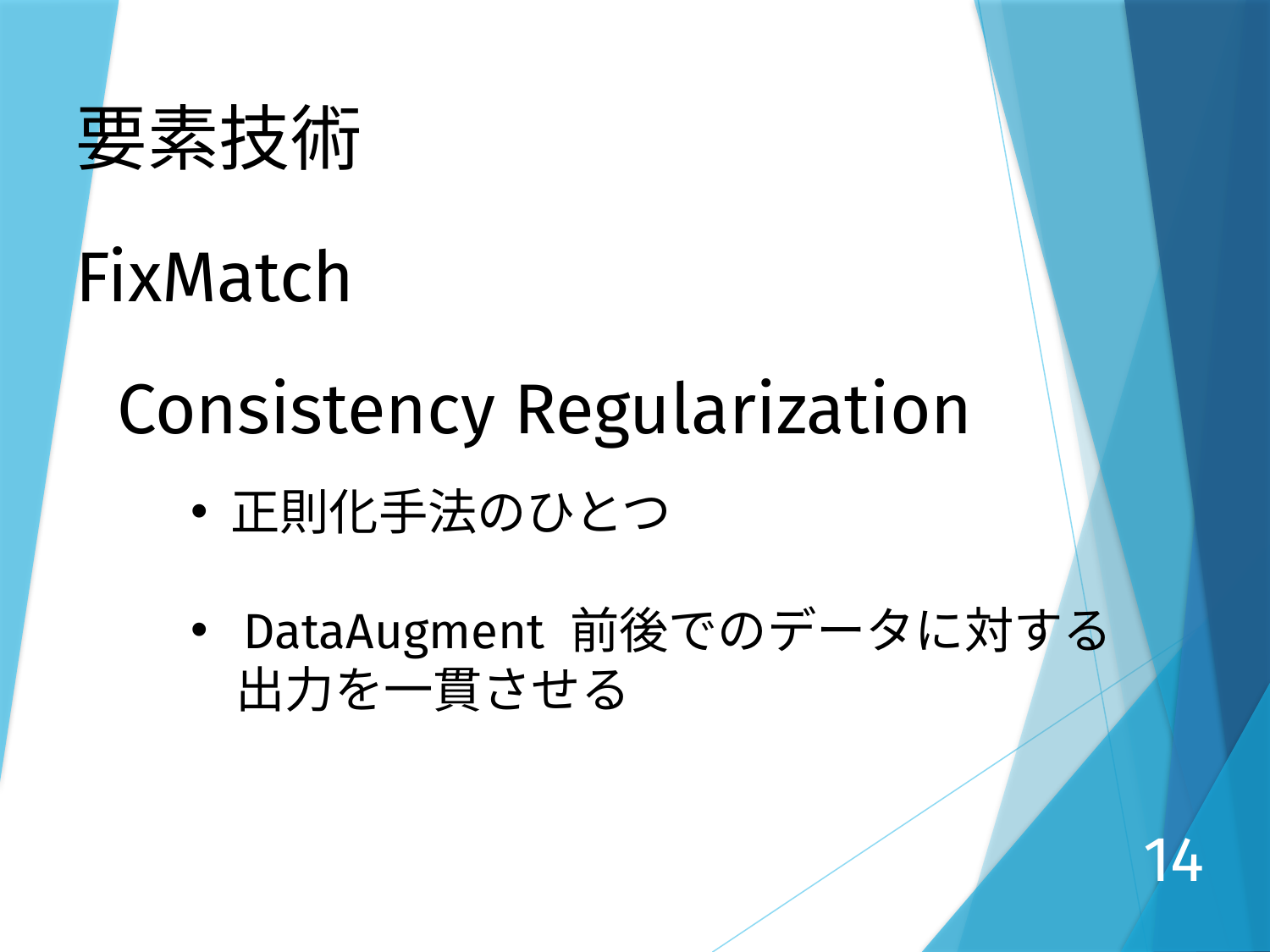

要素技術
FixMatch

Consistency Regularization
正則化手法のひとつ

 DataAugment 前後でのデータに対する
   出力を一貫させる

14